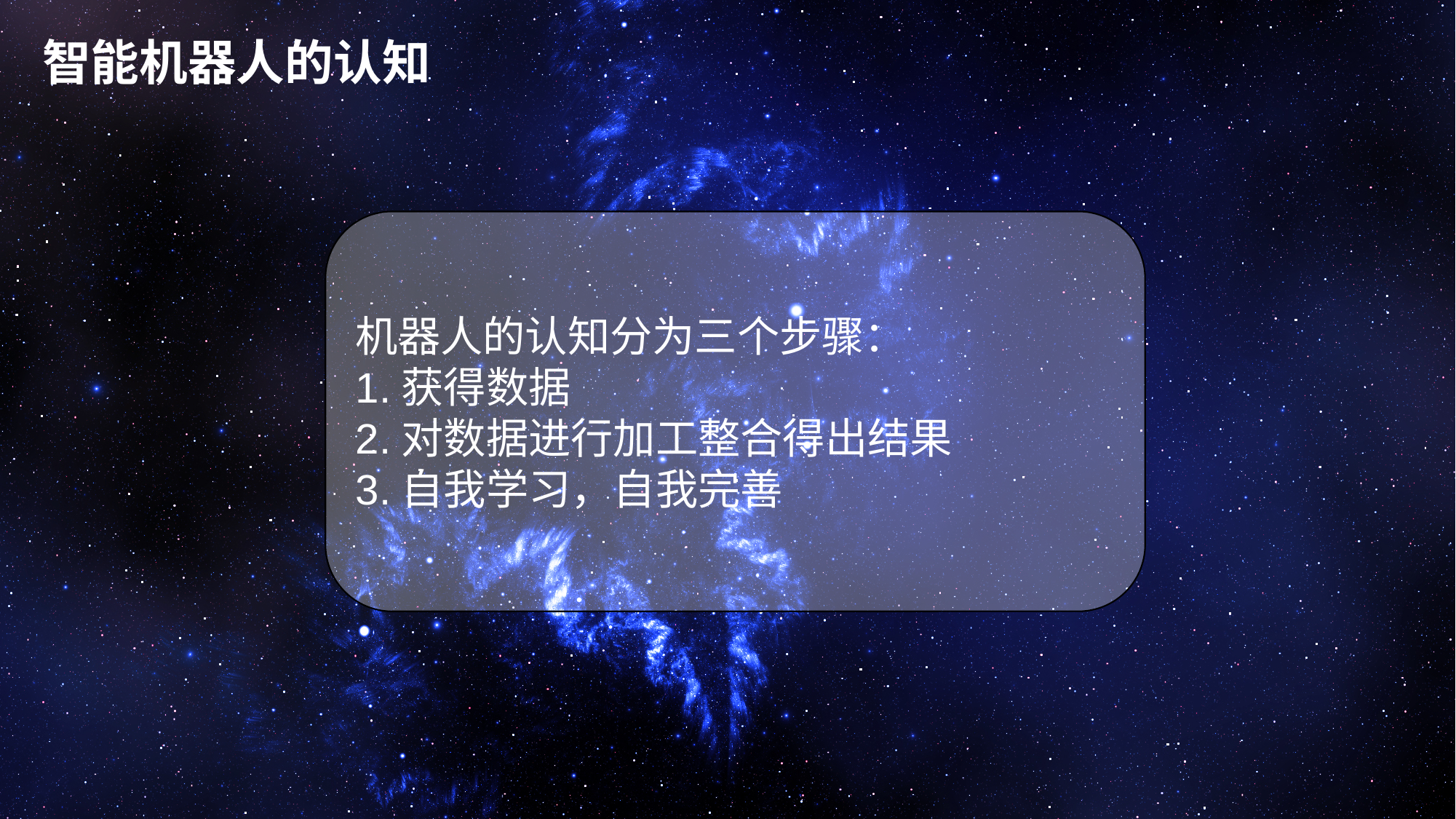

智能机器人的认知
机器人的认知分为三个步骤：
1.获得数据
2.对数据进行加工整合得出结果
3.自我学习，自我完善